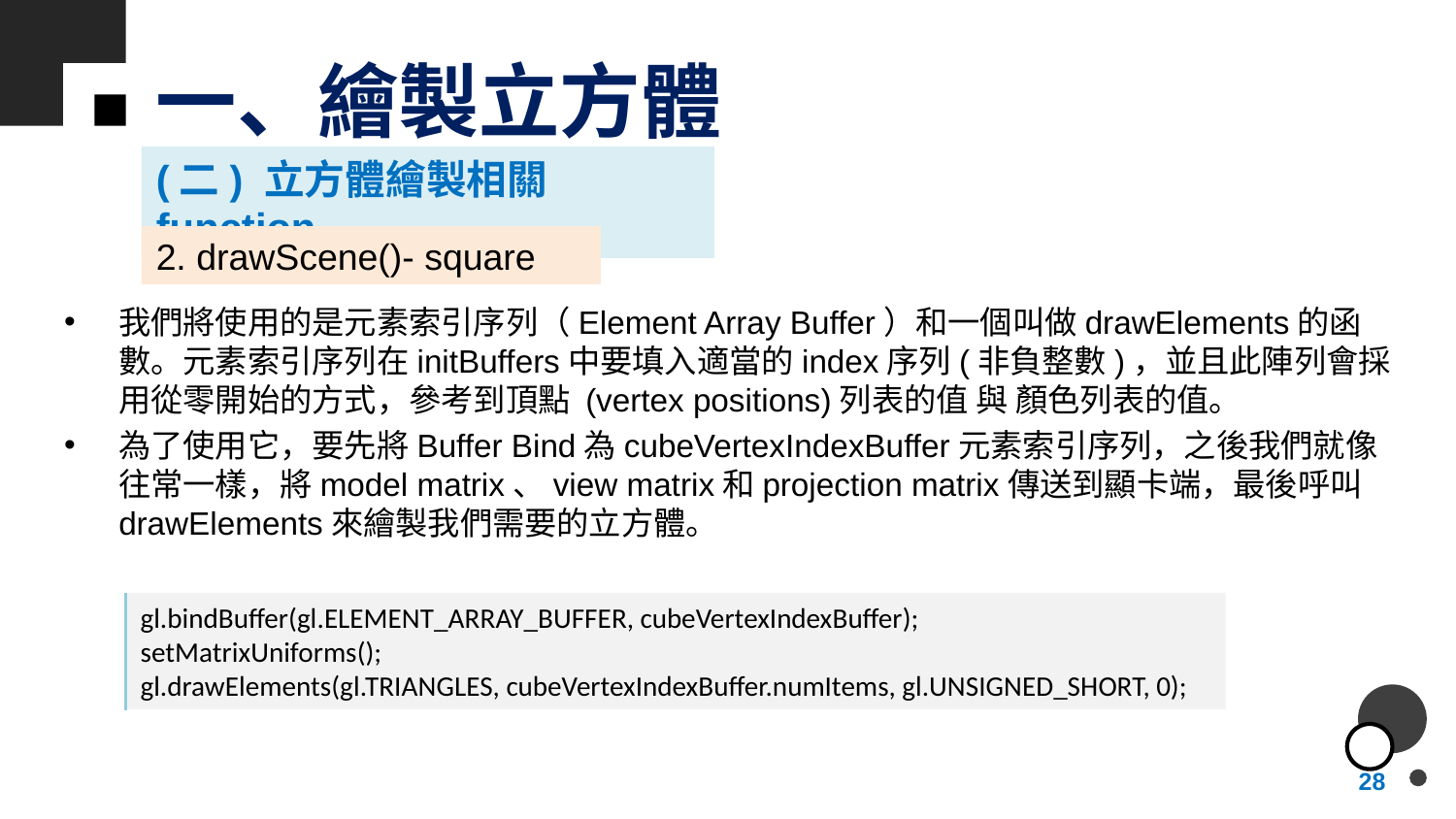

# 一、繪製立方體
(二) 立方體繪製相關function
2. drawScene()- square
我們將使用的是元素索引序列（Element Array Buffer）和一個叫做drawElements的函數。元素索引序列在initBuffers中要填入適當的index序列(非負整數)，並且此陣列會採用從零開始的方式，參考到頂點 (vertex positions)列表的值 與 顏色列表的值。
為了使用它，要先將Buffer Bind為cubeVertexIndexBuffer元素索引序列，之後我們就像往常一樣，將model matrix、view matrix和projection matrix傳送到顯卡端，最後呼叫drawElements來繪製我們需要的立方體。

gl.bindBuffer(gl.ELEMENT_ARRAY_BUFFER, cubeVertexIndexBuffer);
setMatrixUniforms();
gl.drawElements(gl.TRIANGLES, cubeVertexIndexBuffer.numItems, gl.UNSIGNED_SHORT, 0);

28